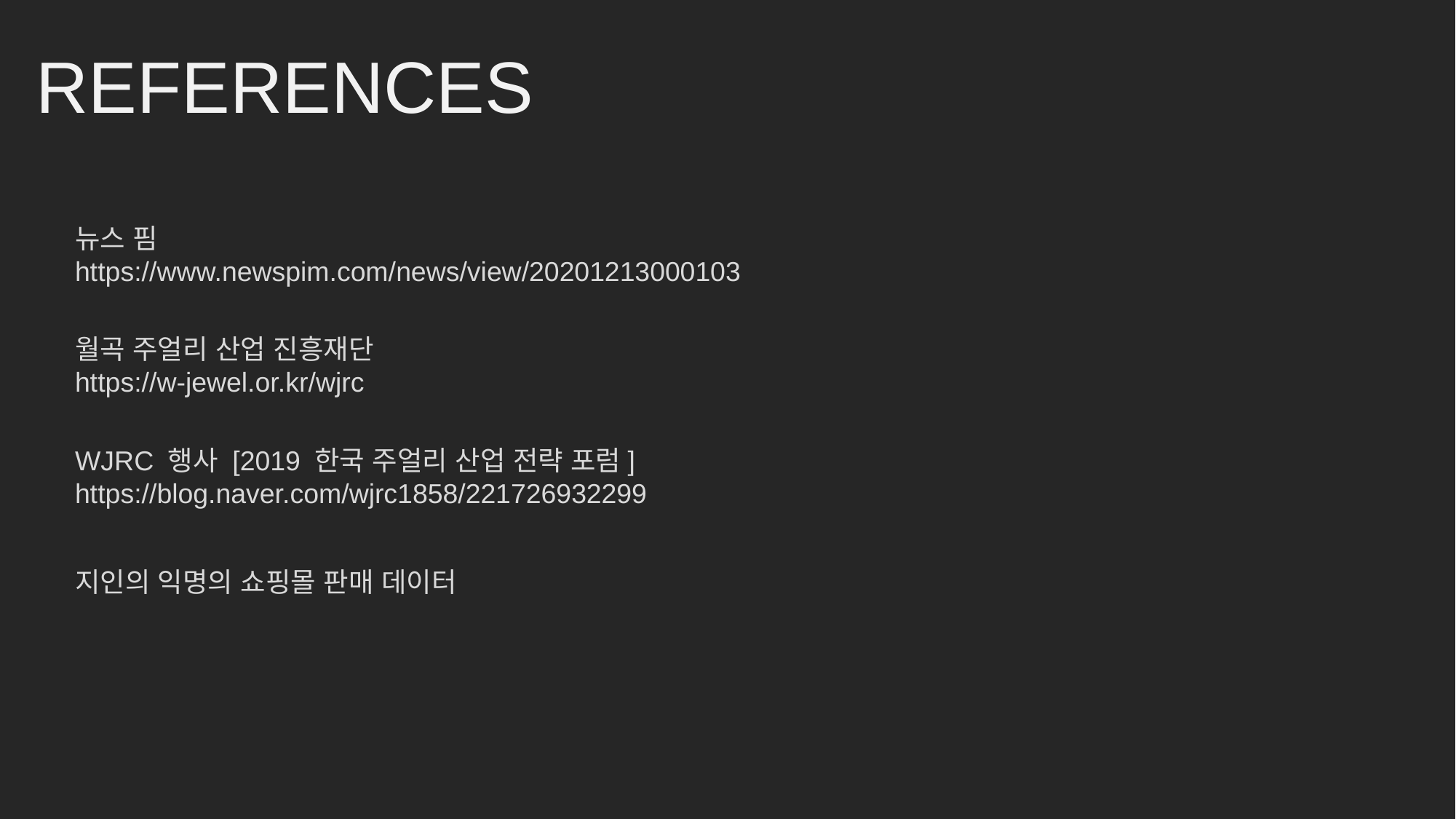

REFERENCES
뉴스 핌
https://www.newspim.com/news/view/20201213000103
월곡 주얼리 산업 진흥재단
https://w-jewel.or.kr/wjrc
WJRC 행사 [2019 한국 주얼리 산업 전략 포럼]
https://blog.naver.com/wjrc1858/221726932299
지인의 익명의 쇼핑몰 판매 데이터